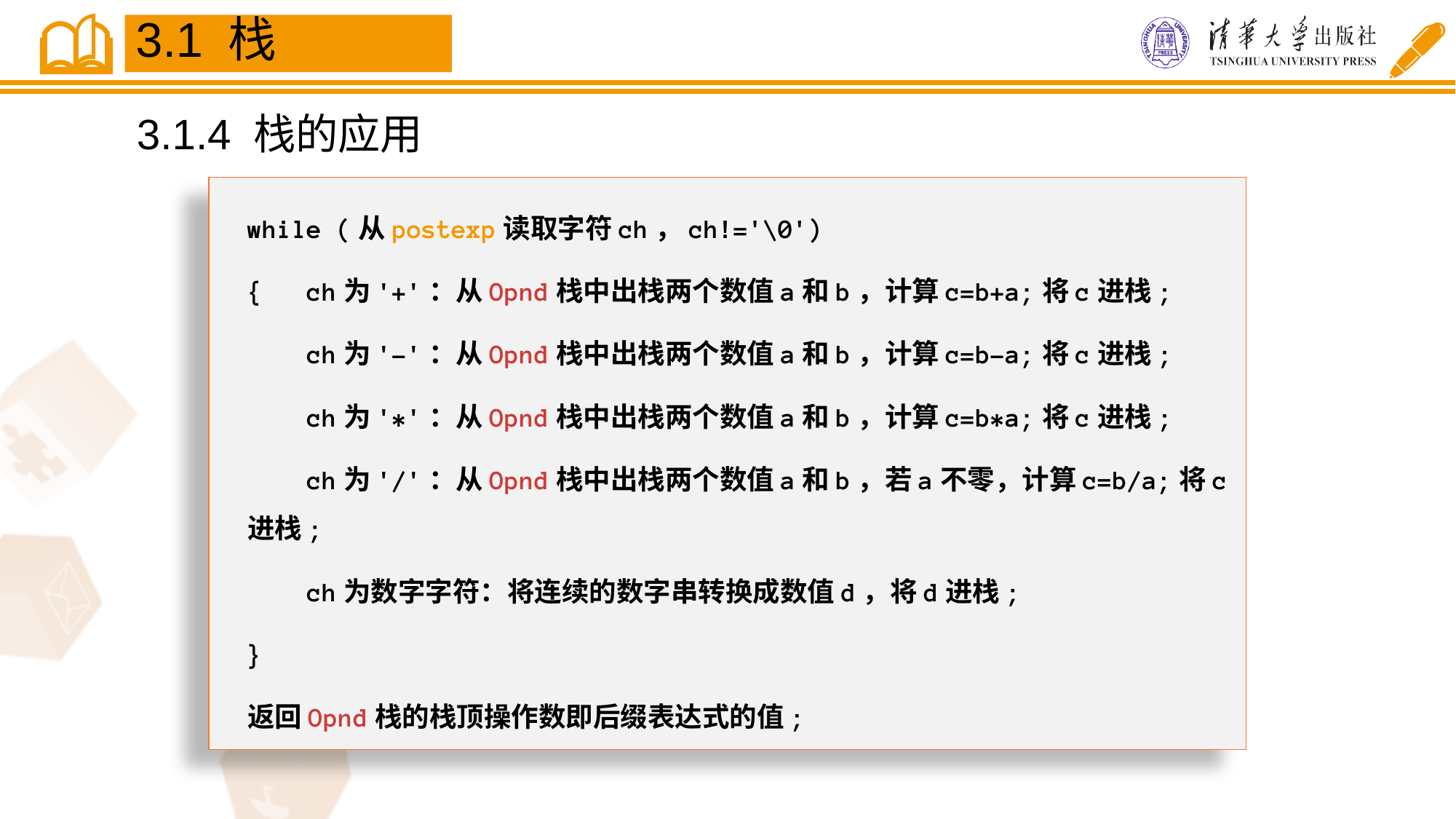

3.1 栈
3.1.4 栈的应用
while (从postexp读取字符ch，ch!='\0')
{   ch为'+'：从Opnd栈中出栈两个数值a和b，计算c=b+a;将c进栈;
    ch为'-'：从Opnd栈中出栈两个数值a和b，计算c=b-a;将c进栈;
    ch为'*'：从Opnd栈中出栈两个数值a和b，计算c=b*a;将c进栈;
    ch为'/'：从Opnd栈中出栈两个数值a和b，若a不零，计算c=b/a;将c进栈;
    ch为数字字符：将连续的数字串转换成数值d，将d进栈;
}
返回Opnd栈的栈顶操作数即后缀表达式的值;